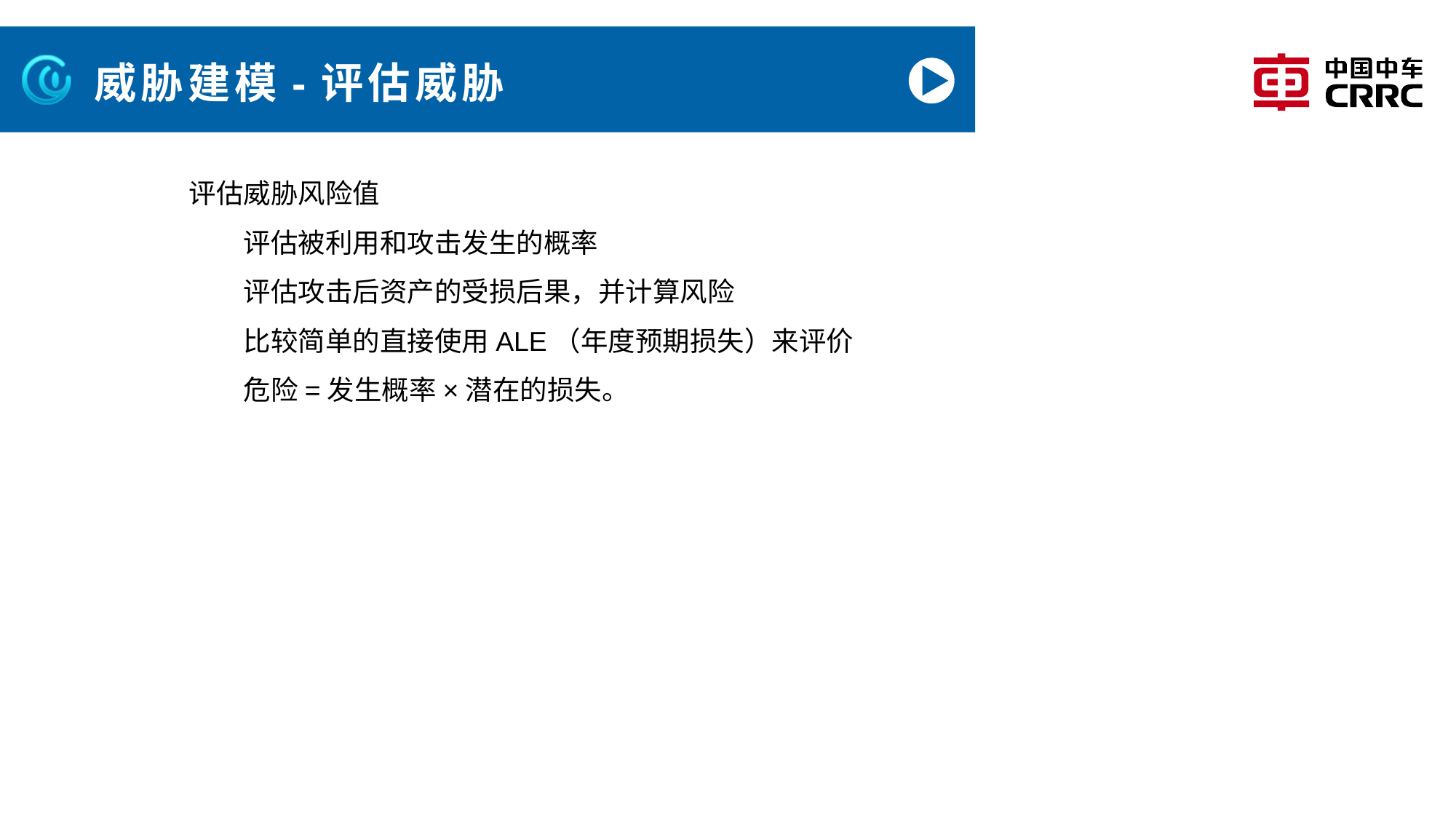

# 威胁建模-评估威胁
评估威胁风险值
评估被利用和攻击发生的概率
评估攻击后资产的受损后果，并计算风险
比较简单的直接使用ALE（年度预期损失）来评价
危险=发生概率×潜在的损失。

37